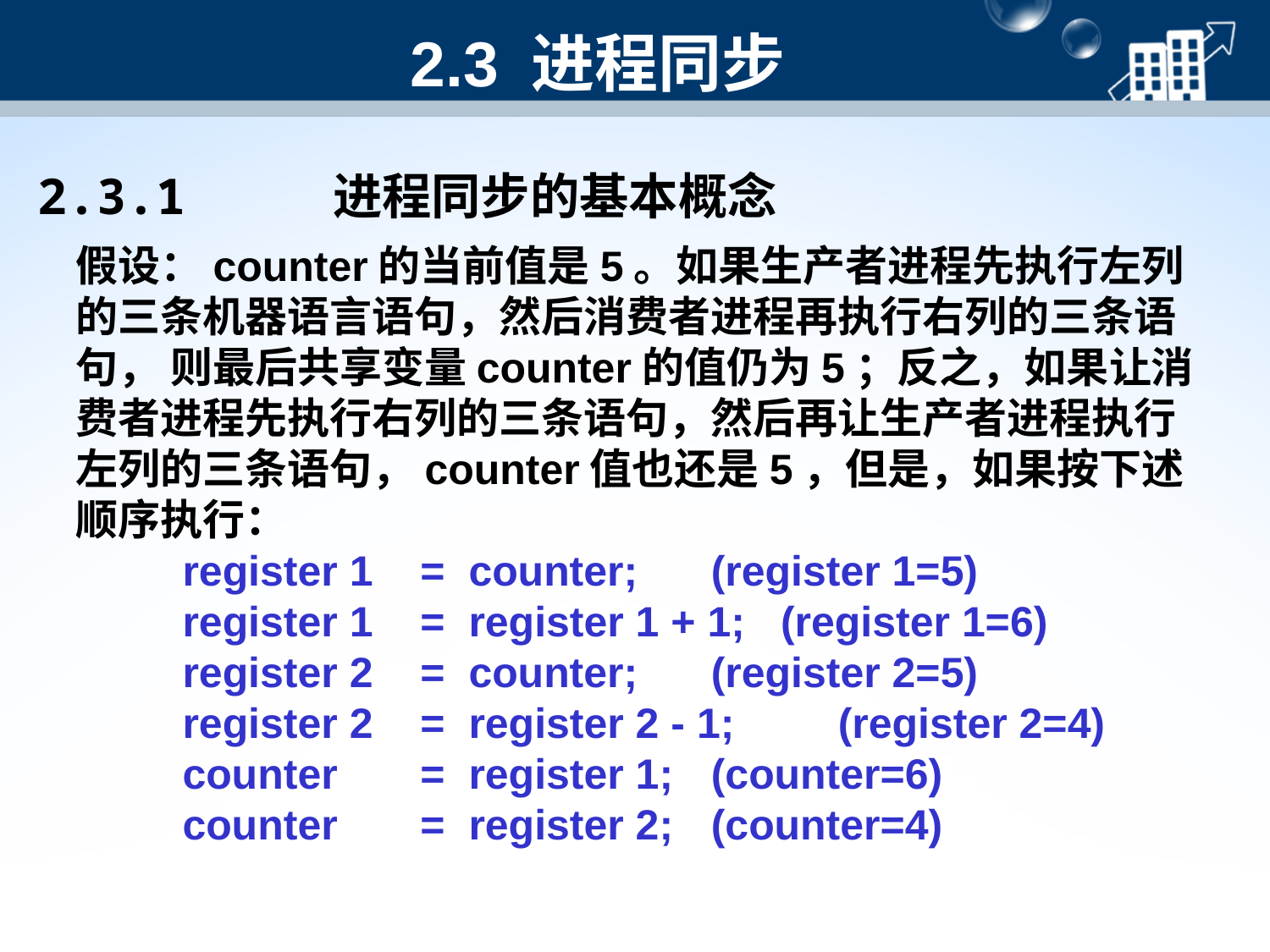

#
2.3 进程同步
2.3.1	 进程同步的基本概念
假设：counter的当前值是5。如果生产者进程先执行左列的三条机器语言语句，然后消费者进程再执行右列的三条语句， 则最后共享变量counter的值仍为5；反之，如果让消费者进程先执行右列的三条语句，然后再让生产者进程执行左列的三条语句，counter值也还是5，但是，如果按下述顺序执行：
         register 1    =  counter; 	(register 1=5)
         register 1    =  register 1 + 1;   (register 1=6)
         register 2    =  counter; 	(register 2=5)
         register 2    =  register 2 - 1; 	(register 2=4)
         counter       =  register 1;	(counter=6)
         counter       =  register 2; 	(counter=4)